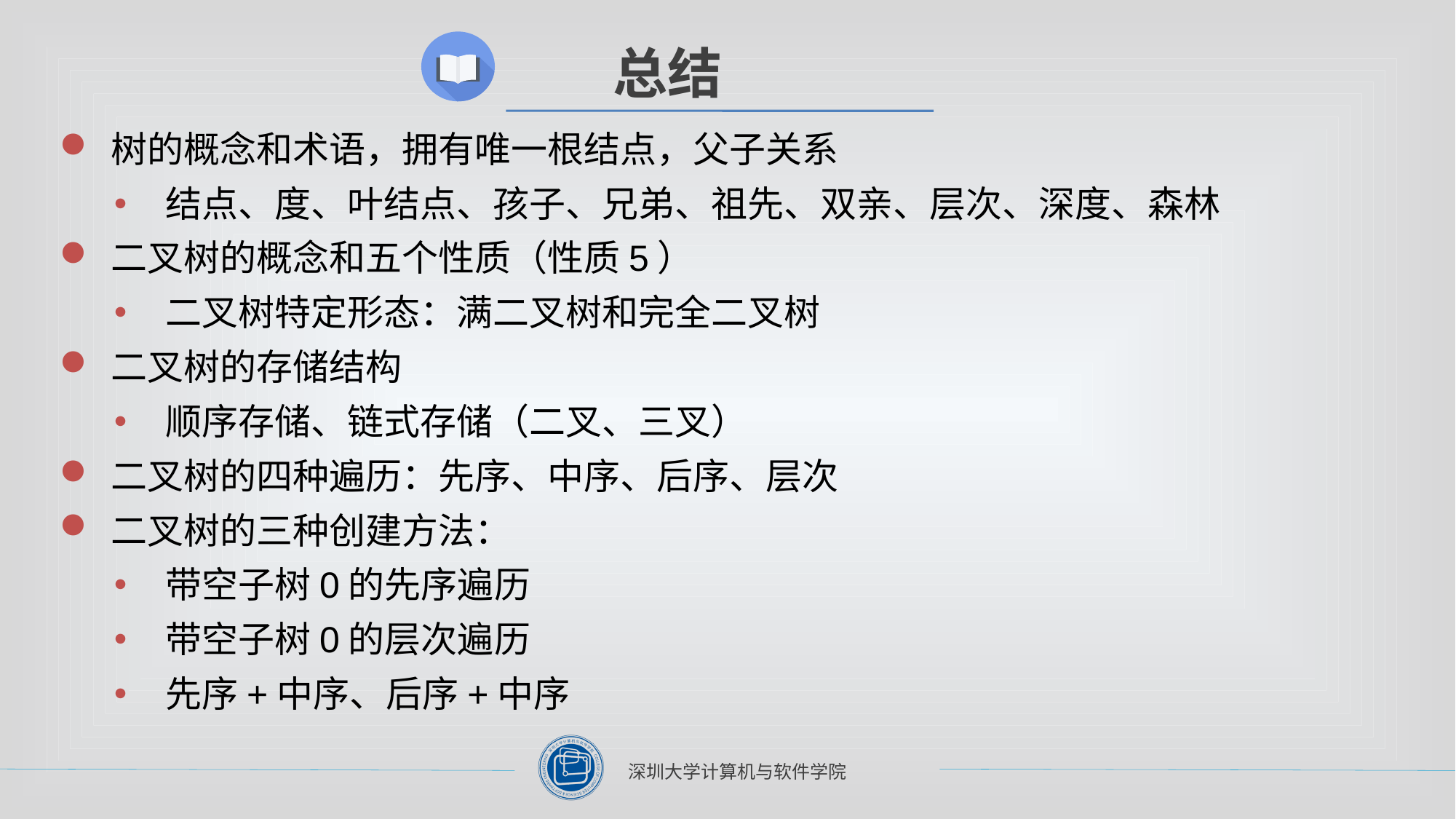

树的概念和术语，拥有唯一根结点，父子关系
结点、度、叶结点、孩子、兄弟、祖先、双亲、层次、深度、森林
二叉树的概念和五个性质（性质5）
二叉树特定形态：满二叉树和完全二叉树
二叉树的存储结构
顺序存储、链式存储（二叉、三叉）
二叉树的四种遍历：先序、中序、后序、层次
二叉树的三种创建方法：
带空子树0的先序遍历
带空子树0的层次遍历
先序+中序、后序+中序

137